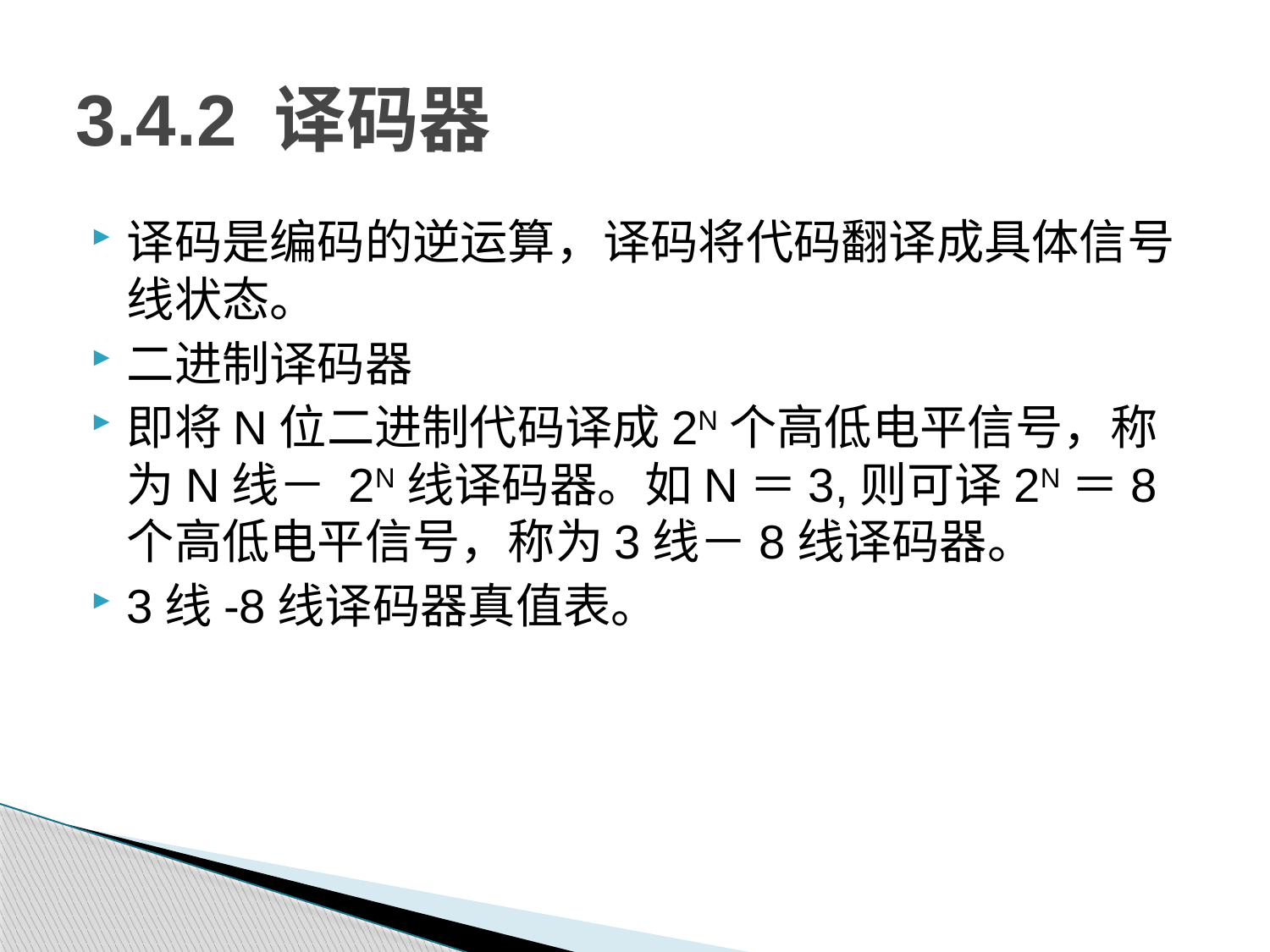

# 3.4.2 译码器
译码是编码的逆运算，译码将代码翻译成具体信号线状态。
二进制译码器
即将N位二进制代码译成2N个高低电平信号，称为N线－ 2N线译码器。如N＝3,则可译2N＝8个高低电平信号，称为3线－8线译码器。
3线-8线译码器真值表。